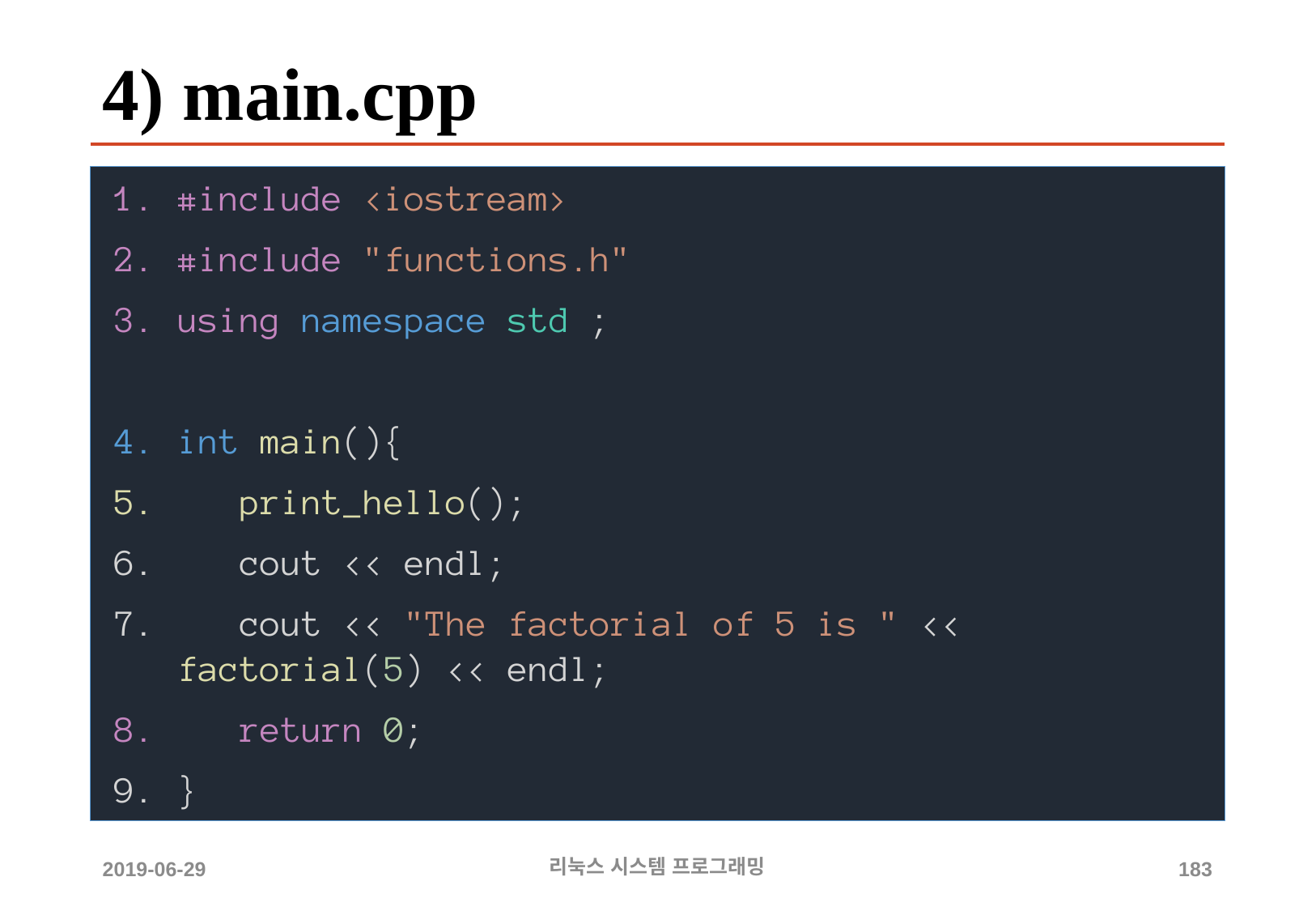

# 4) main.cpp
#include <iostream>
#include "functions.h"
using namespace std ;

int main(){
   print_hello();
   cout << endl;
   cout << "The factorial of 5 is " << factorial(5) << endl;
   return 0;
}

2019-06-29
리눅스 시스템 프로그래밍
183